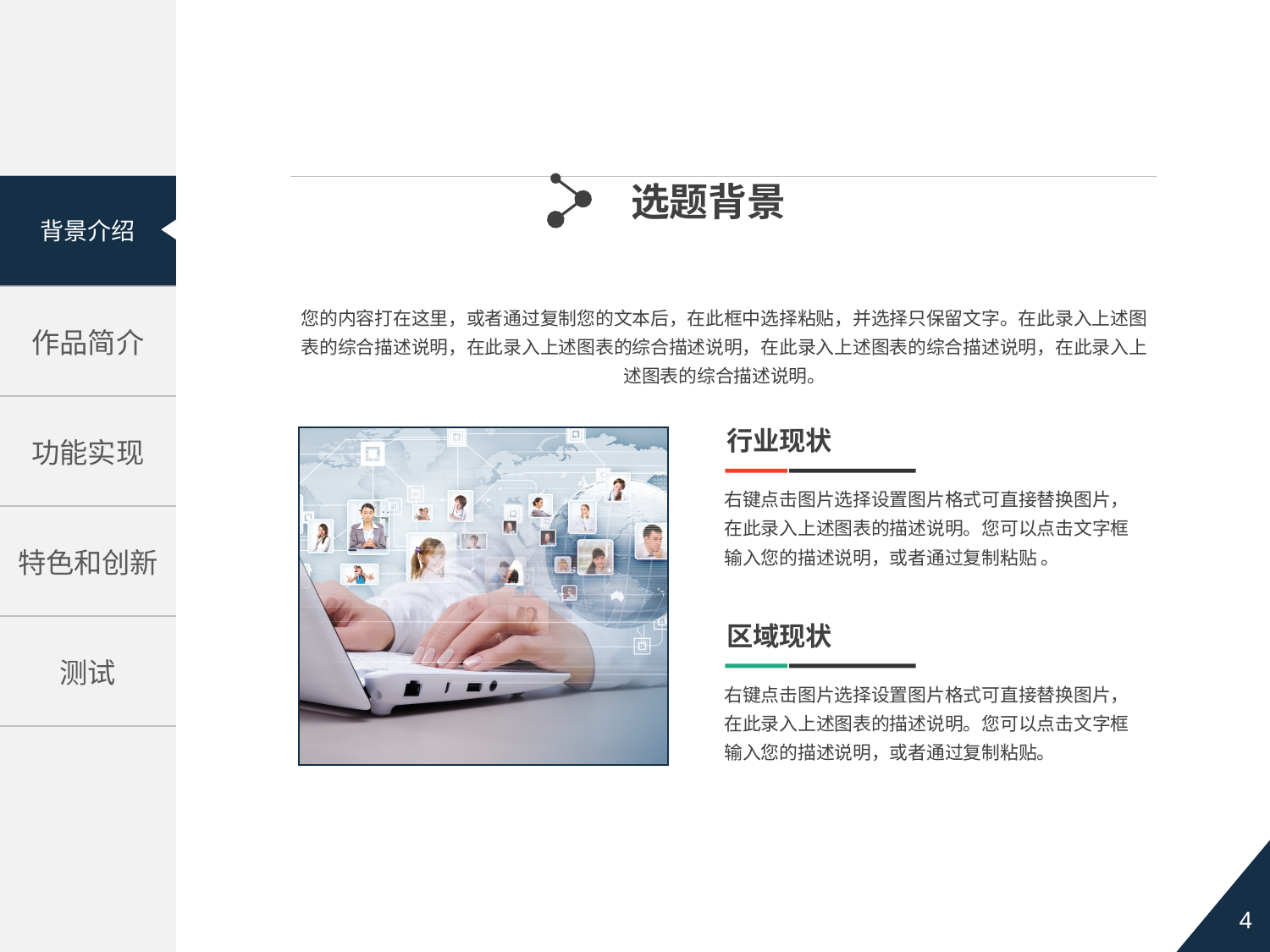

选题背景
您的内容打在这里，或者通过复制您的文本后，在此框中选择粘贴，并选择只保留文字。在此录入上述图表的综合描述说明，在此录入上述图表的综合描述说明，在此录入上述图表的综合描述说明，在此录入上述图表的综合描述说明。
行业现状

右键点击图片选择设置图片格式可直接替换图片，在此录入上述图表的描述说明。您可以点击文字框输入您的描述说明，或者通过复制粘贴 。
区域现状

右键点击图片选择设置图片格式可直接替换图片，在此录入上述图表的描述说明。您可以点击文字框输入您的描述说明，或者通过复制粘贴。